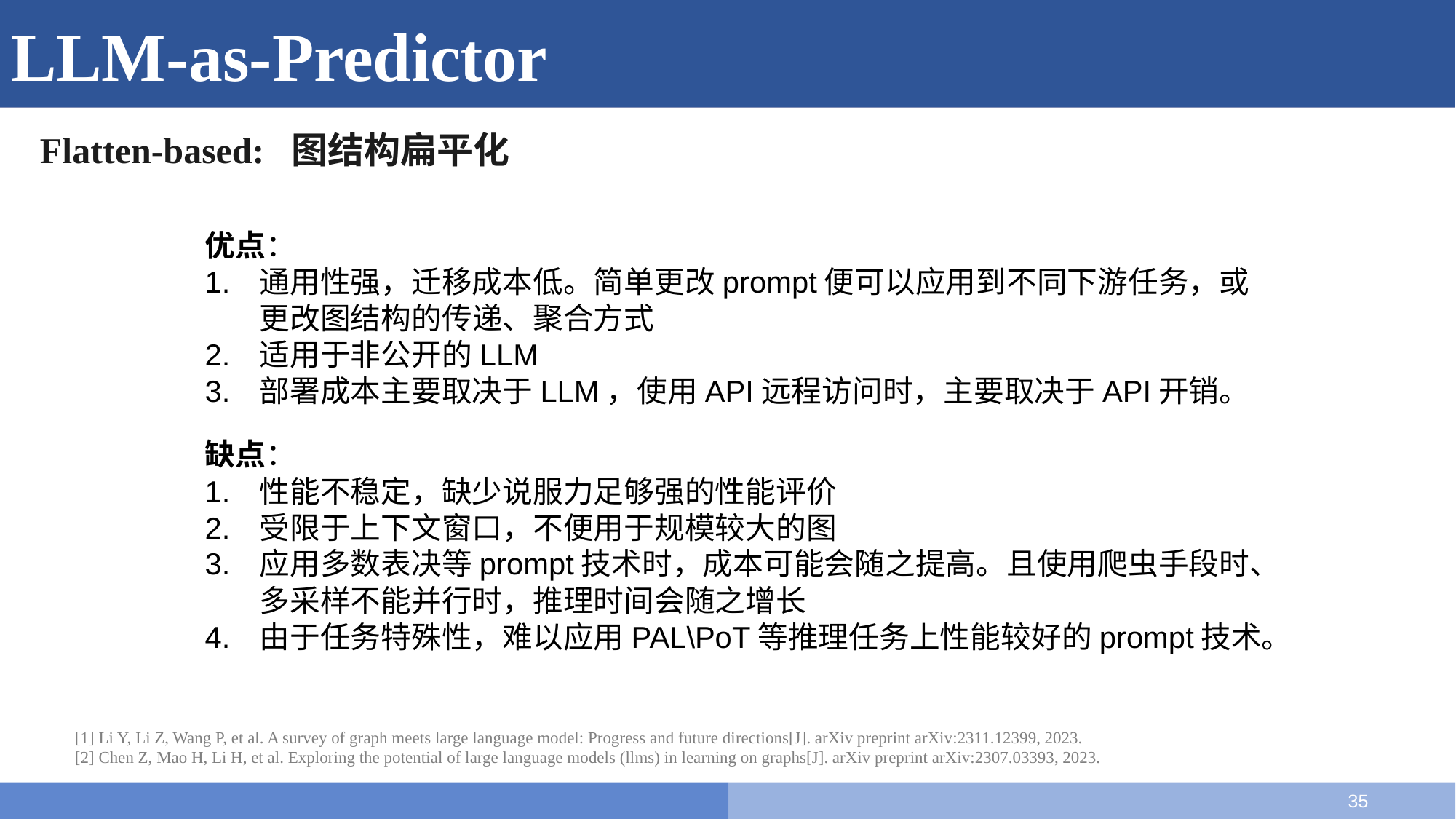

# LLM-as-Predictor
Flatten-based:  图结构扁平化
优点：
通用性强，迁移成本低。简单更改prompt便可以应用到不同下游任务，或更改图结构的传递、聚合方式
适用于非公开的LLM
部署成本主要取决于LLM，使用API远程访问时，主要取决于API开销。
缺点：
性能不稳定，缺少说服力足够强的性能评价
受限于上下文窗口，不便用于规模较大的图
应用多数表决等prompt技术时，成本可能会随之提高。且使用爬虫手段时、多采样不能并行时，推理时间会随之增长
由于任务特殊性，难以应用PAL\PoT等推理任务上性能较好的prompt技术。
[1] Li Y, Li Z, Wang P, et al. A survey of graph meets large language model: Progress and future directions[J]. arXiv preprint arXiv:2311.12399, 2023.
[2] Chen Z, Mao H, Li H, et al. Exploring the potential of large language models (llms) in learning on graphs[J]. arXiv preprint arXiv:2307.03393, 2023.
35